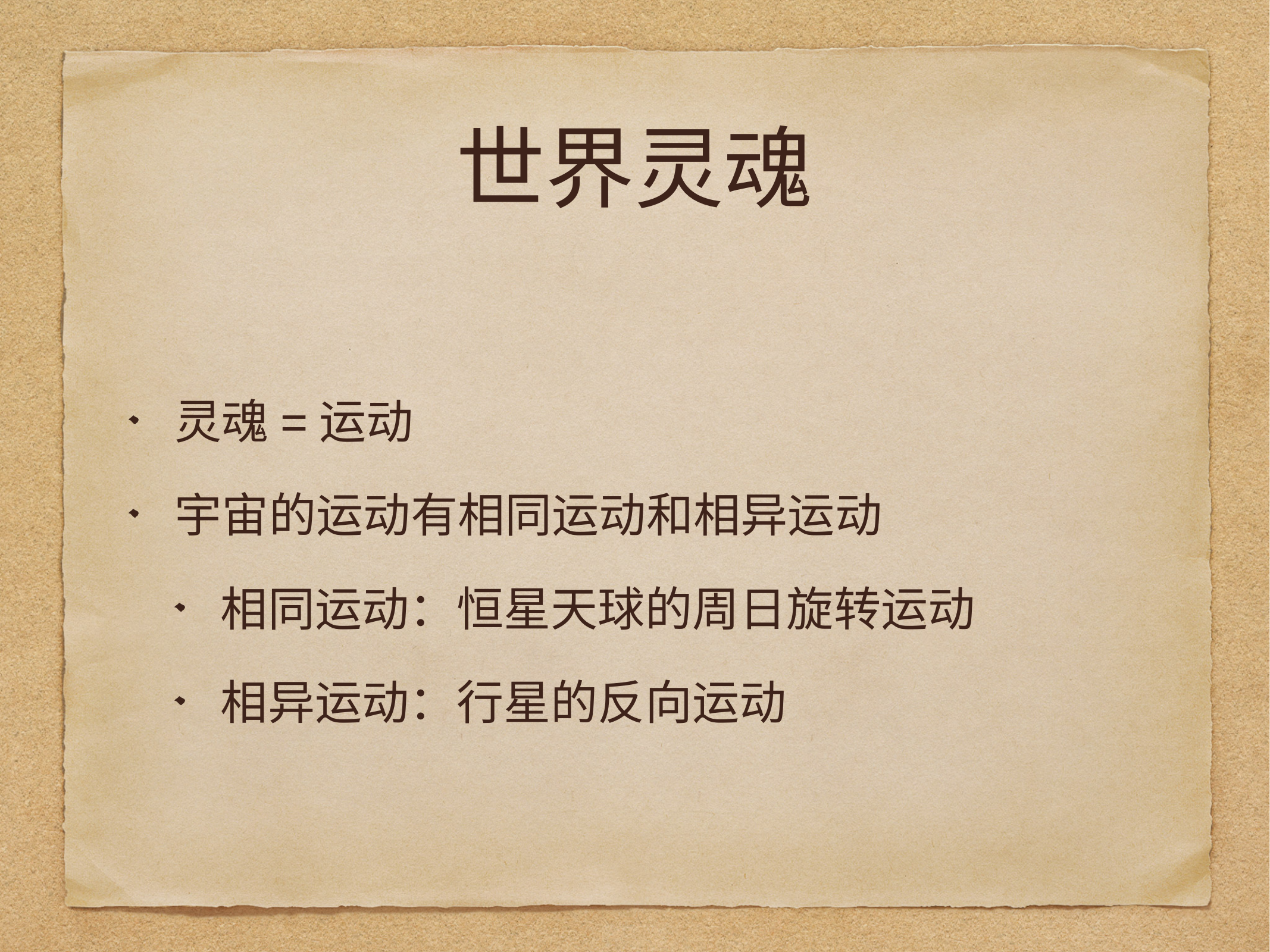

# 世界灵魂
灵魂=运动
宇宙的运动有相同运动和相异运动
相同运动：恒星天球的周日旋转运动
相异运动：行星的反向运动